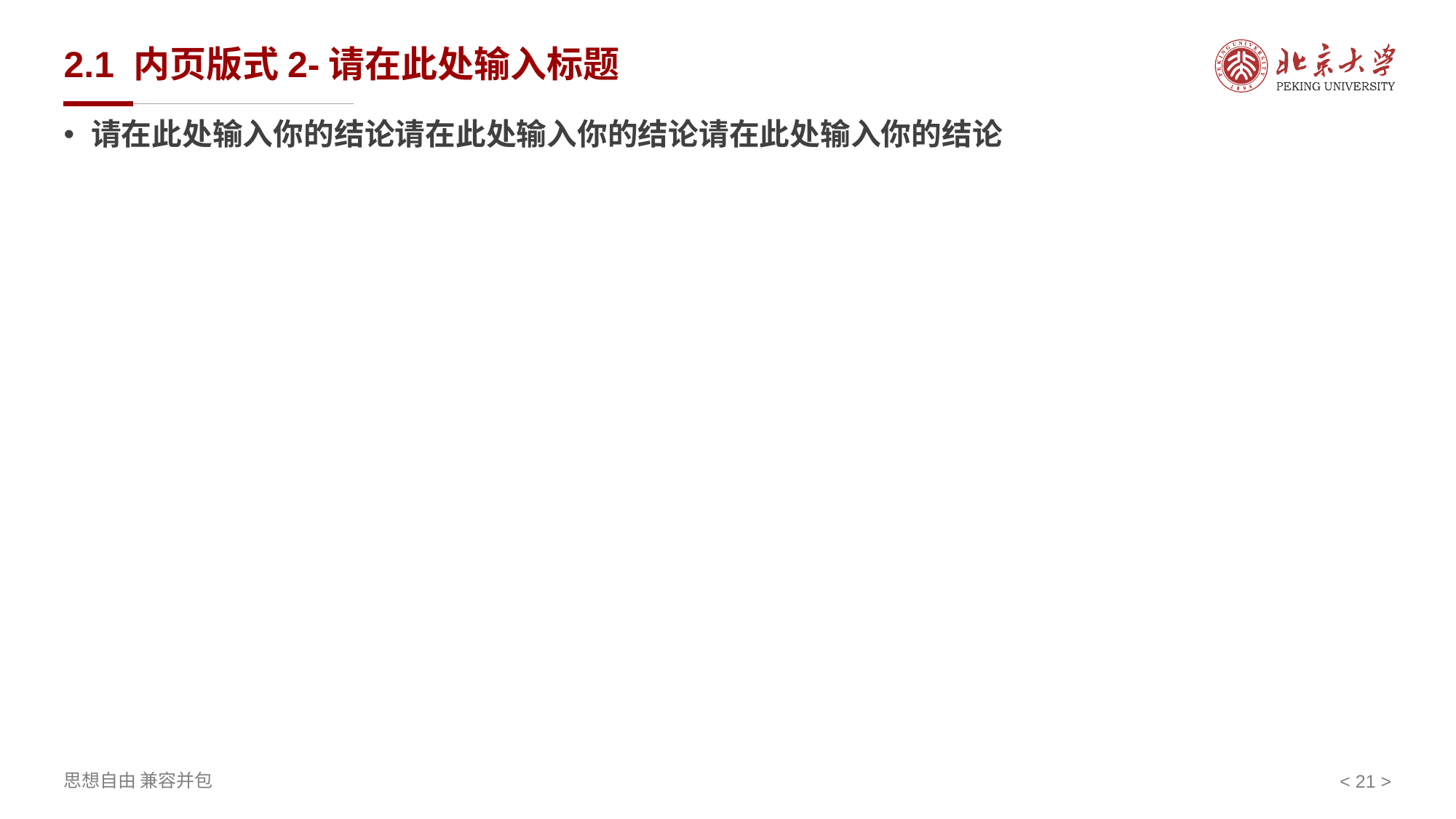

# 2.1 内页版式2-请在此处输入标题
请在此处输入你的结论请在此处输入你的结论请在此处输入你的结论
< 21 >